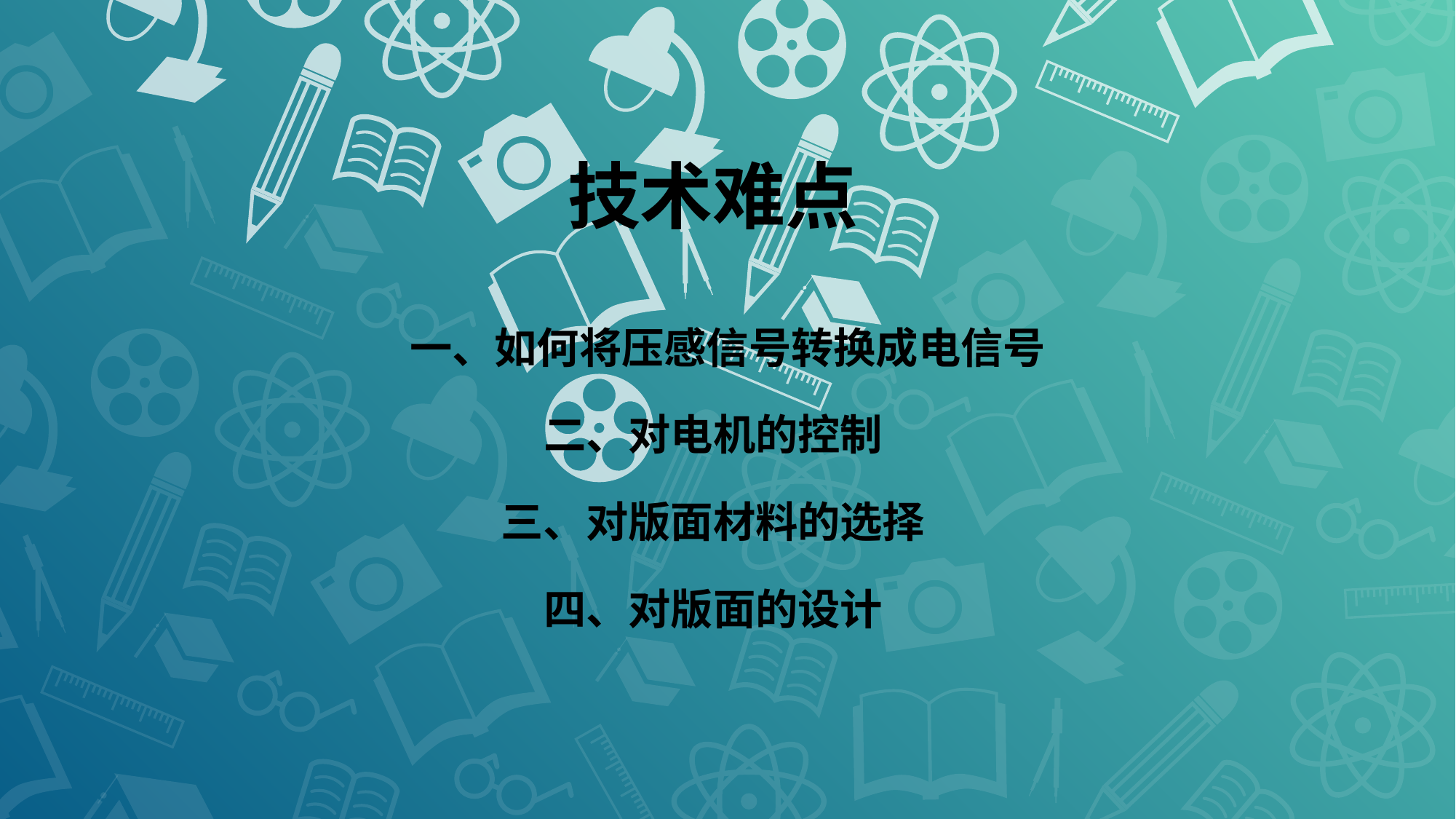

技术难点
一、如何将压感信号转换成电信号
二、对电机的控制
三、对版面材料的选择
四、对版面的设计